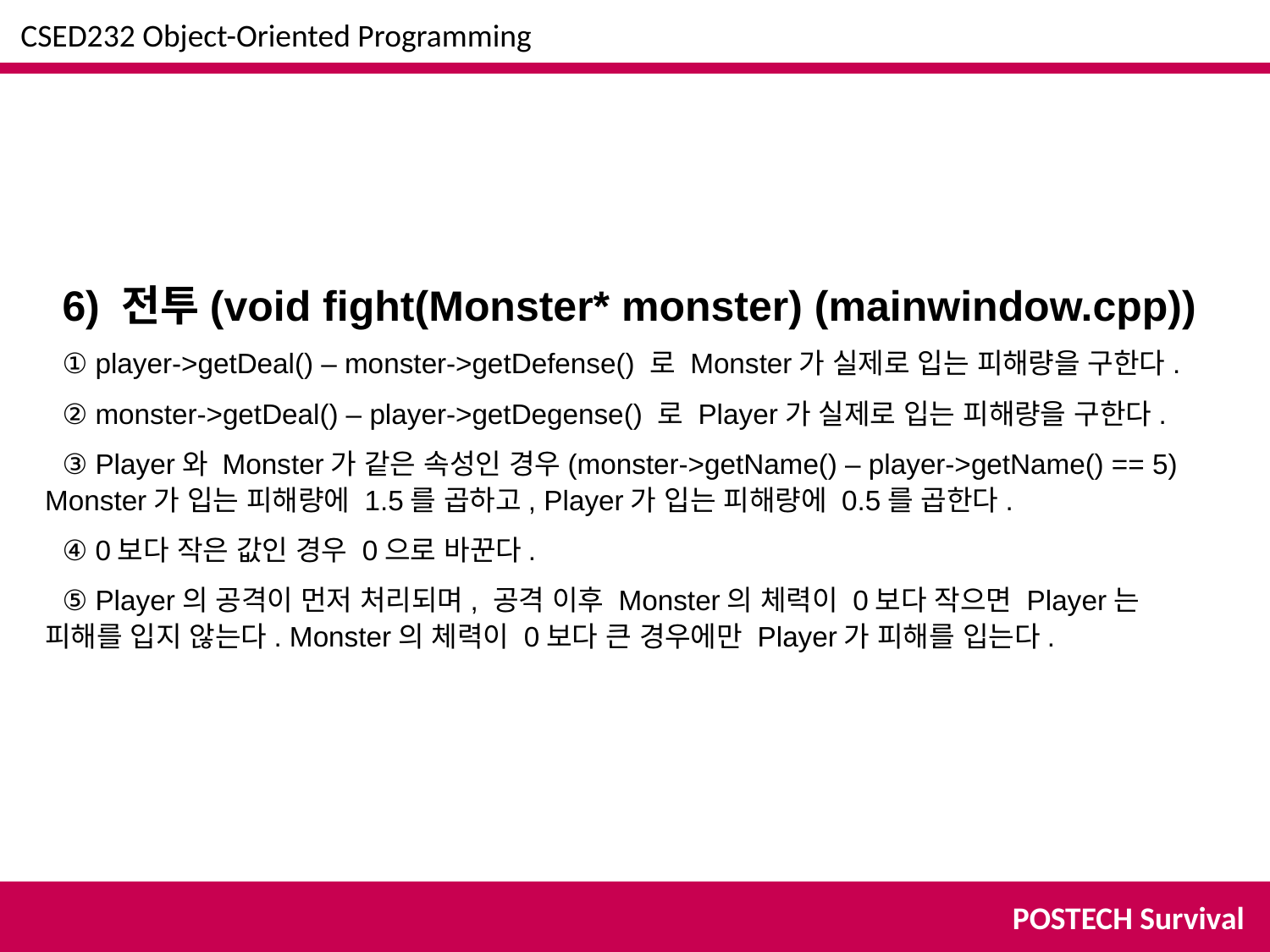

CSED232 Object-Oriented Programming
6) 전투(void fight(Monster* monster) (mainwindow.cpp))
① player->getDeal() – monster->getDefense() 로 Monster가 실제로 입는 피해량을 구한다.
② monster->getDeal() – player->getDegense() 로 Player가 실제로 입는 피해량을 구한다.
③ Player와 Monster가 같은 속성인 경우(monster->getName() – player->getName() == 5) Monster가 입는 피해량에 1.5를 곱하고, Player가 입는 피해량에 0.5를 곱한다.
④ 0보다 작은 값인 경우 0으로 바꾼다.
⑤ Player의 공격이 먼저 처리되며, 공격 이후 Monster의 체력이 0보다 작으면 Player는 피해를 입지 않는다. Monster의 체력이 0보다 큰 경우에만 Player가 피해를 입는다.

POSTECH Survival